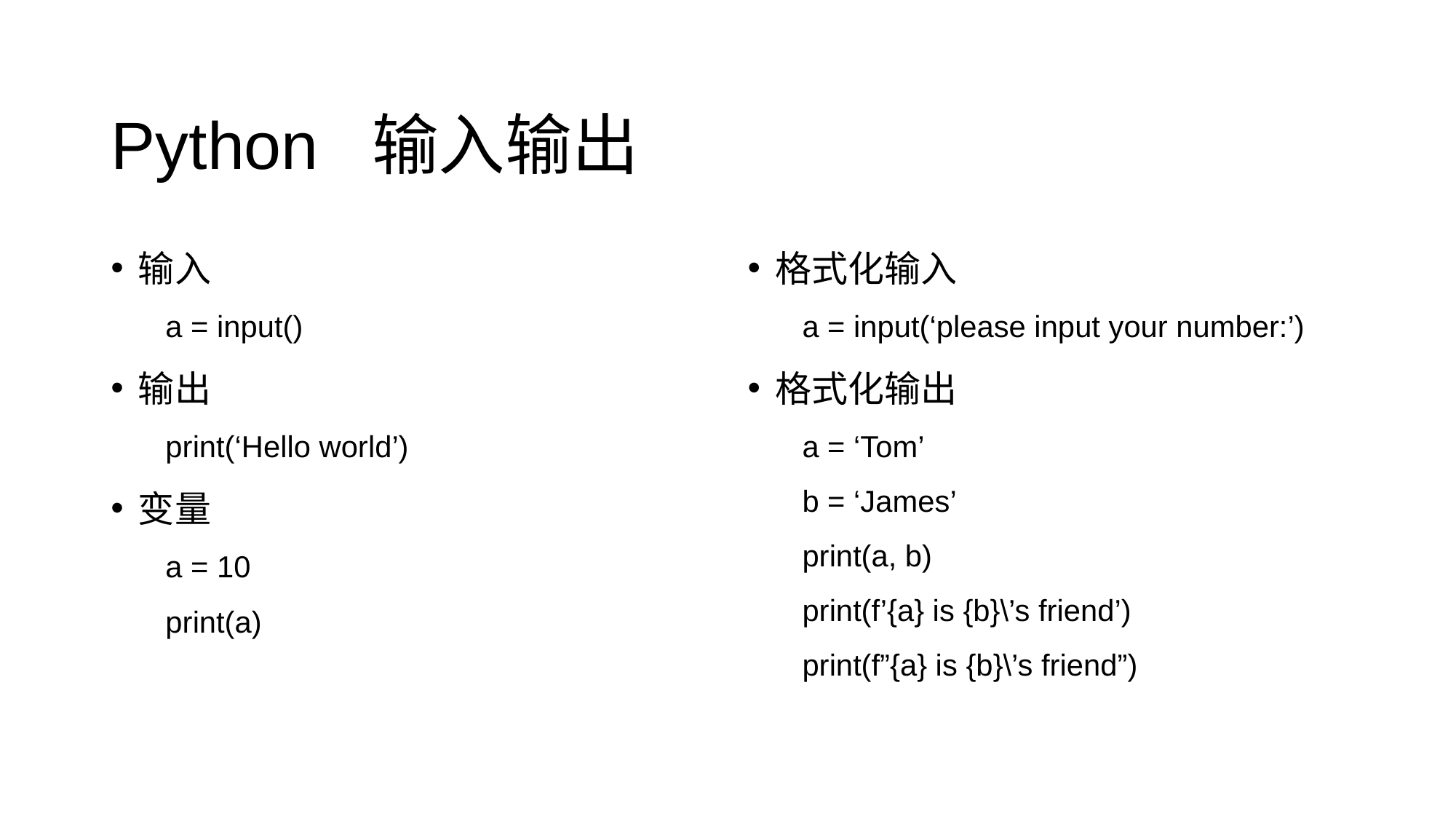

# Python  输入输出
输入
a = input()
输出
print(‘Hello world’)
变量
a = 10
print(a)
格式化输入
a = input(‘please input your number:’)
格式化输出
a = ‘Tom’
b = ‘James’
print(a, b)
print(f’{a} is {b}\’s friend’)
print(f”{a} is {b}\’s friend”)